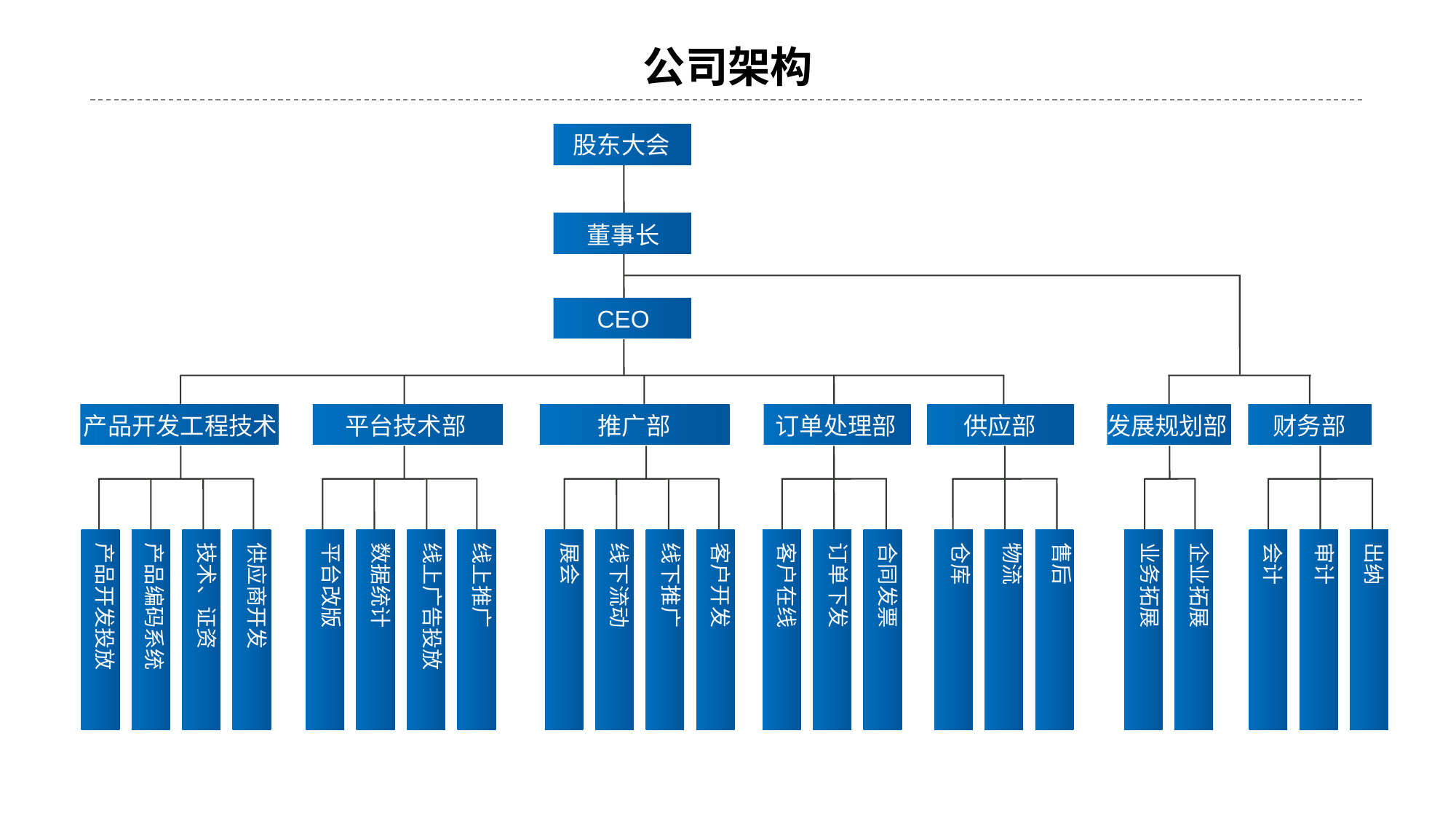

公司架构

股东大会

董事长

CEO

产品开发工程技术

平台技术部

推广部

订单处理部

供应部

发展规划部

财务部

产品开发投放

产品编码系统

技术、证资

供应商开发

平台改版

数据统计

线上广告投放

线上推广

展会

线下流动

线下推广

客户开发

客户在线

订单下发

合同发票

仓库

物流

售后

业务拓展

企业拓展

会计

审计

出纳